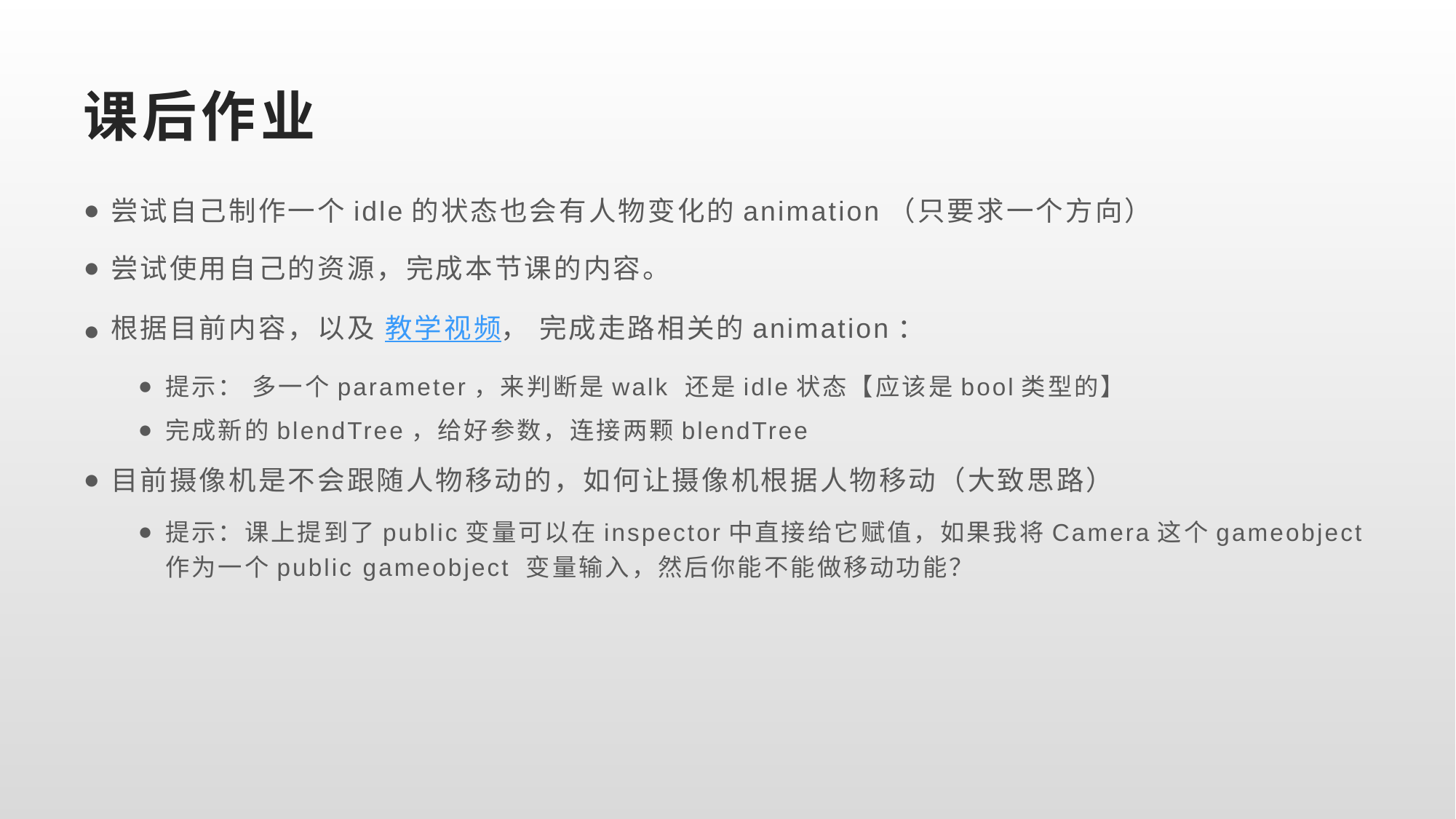

# 课后作业
尝试自己制作一个idle的状态也会有人物变化的animation（只要求一个方向）
尝试使用自己的资源，完成本节课的内容。
根据目前内容，以及 教学视频， 完成走路相关的animation：
提示： 多一个parameter，来判断是walk 还是idle状态【应该是bool类型的】
完成新的blendTree，给好参数，连接两颗blendTree
目前摄像机是不会跟随人物移动的，如何让摄像机根据人物移动（大致思路）
提示：课上提到了public变量可以在inspector中直接给它赋值，如果我将Camera这个gameobject作为一个public gameobject 变量输入，然后你能不能做移动功能？